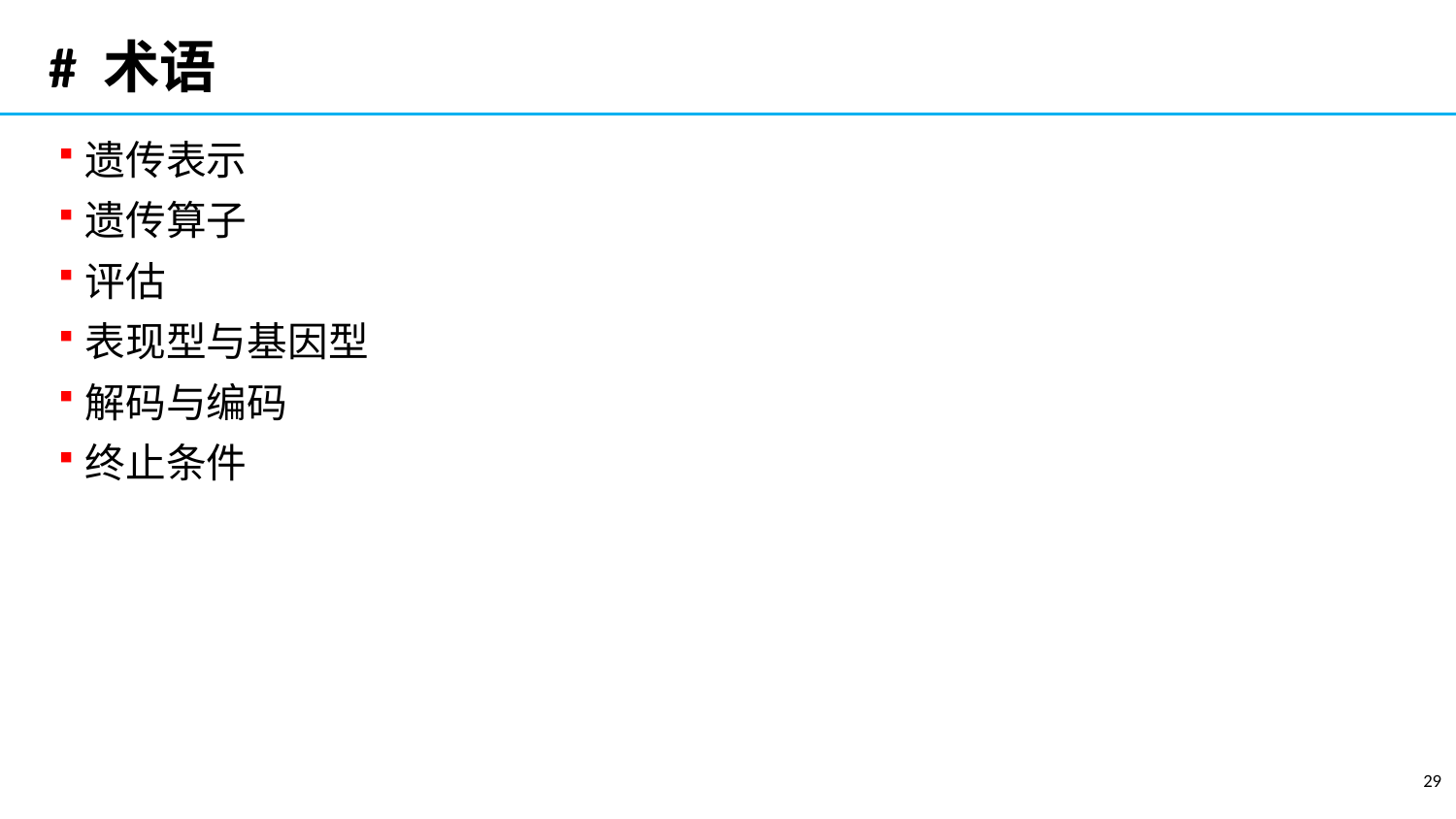

# # 术语

遗传表示
遗传算子
评估
表现型与基因型
解码与编码
终止条件

29